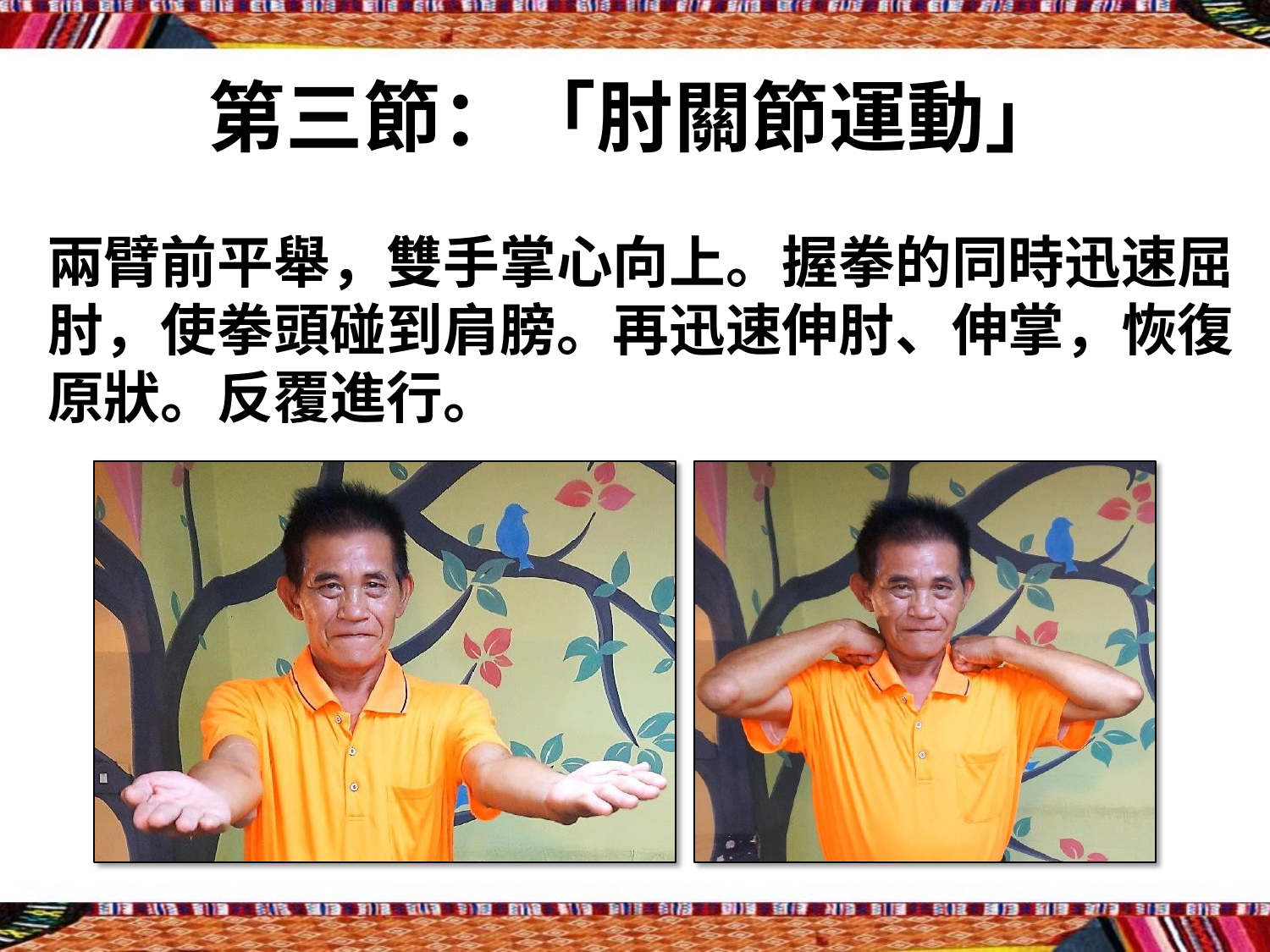

第三節：「肘關節運動」
兩臂前平舉，雙手掌心向上。握拳的同時迅速屈 肘，使拳頭碰到肩膀。再迅速伸肘、伸掌，恢復 原狀。反覆進行。